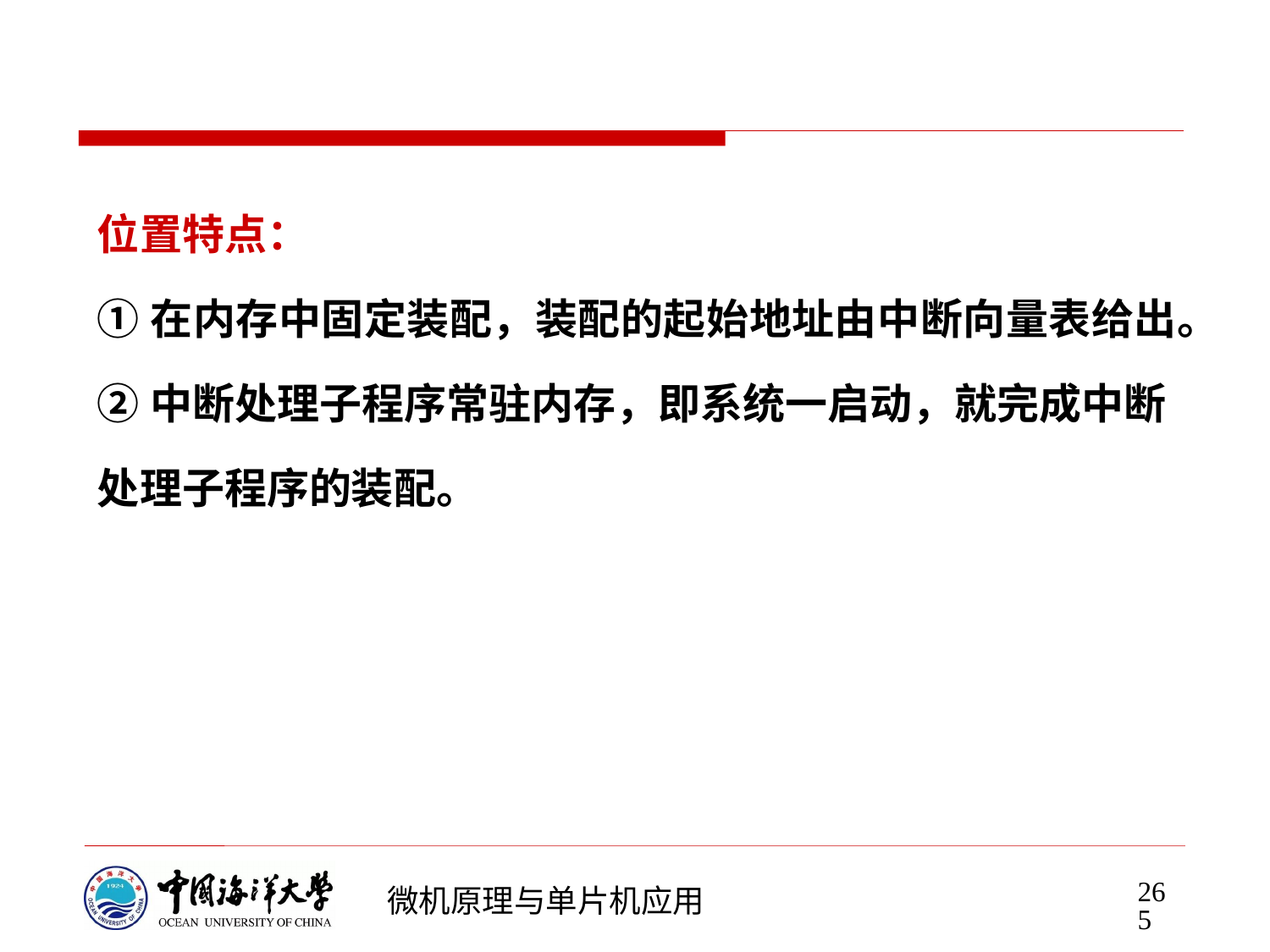

#
位置特点：
①在内存中固定装配，装配的起始地址由中断向量表给出。
②中断处理子程序常驻内存，即系统一启动，就完成中断
处理子程序的装配。
265